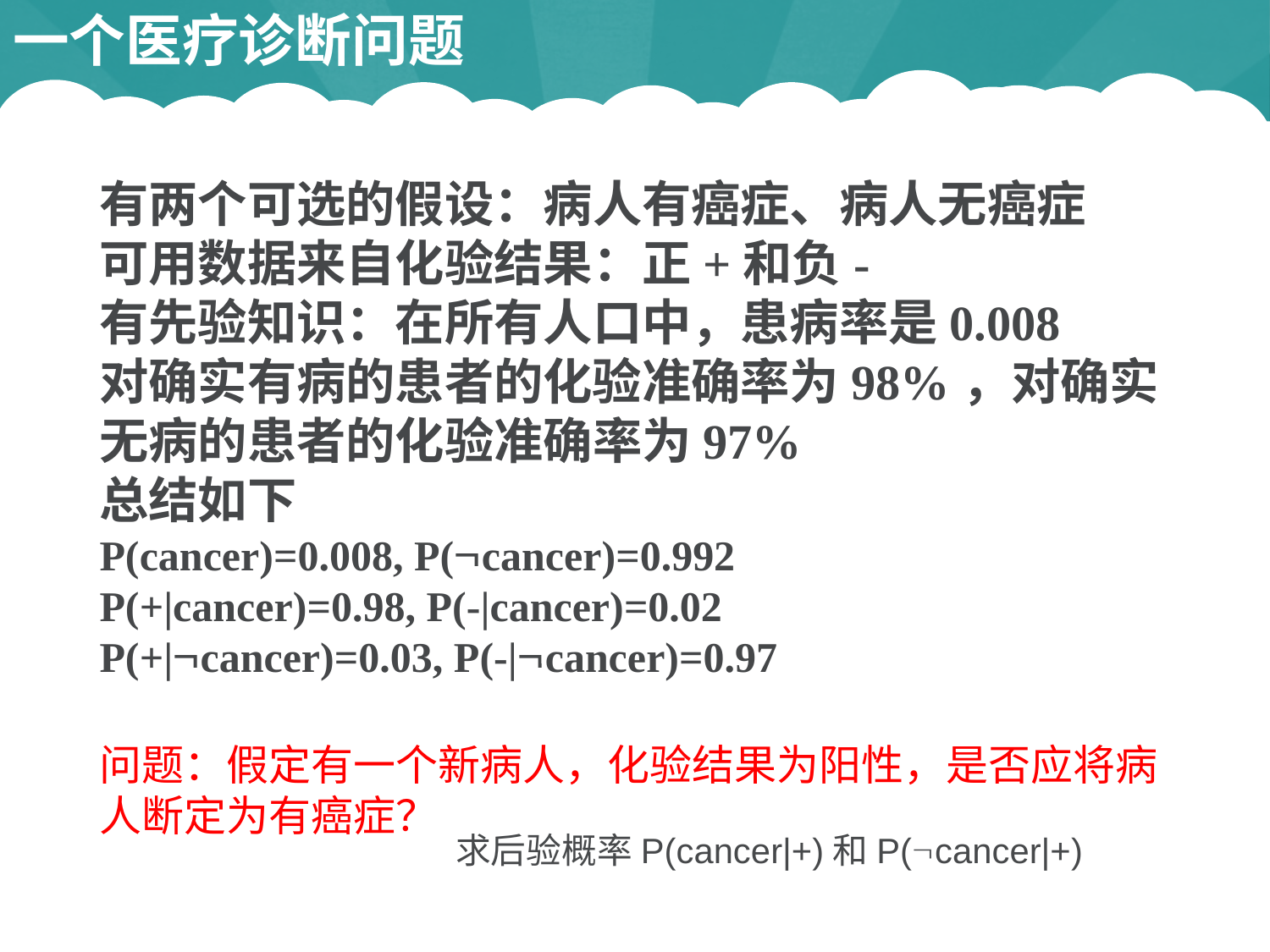

一个医疗诊断问题
有两个可选的假设：病人有癌症、病人无癌症
可用数据来自化验结果：正+和负-
有先验知识：在所有人口中，患病率是0.008
对确实有病的患者的化验准确率为98%，对确实无病的患者的化验准确率为97%
总结如下
P(cancer)=0.008, P(¬cancer)=0.992
P(+|cancer)=0.98, P(-|cancer)=0.02
P(+|¬cancer)=0.03, P(-|¬cancer)=0.97
问题：假定有一个新病人，化验结果为阳性，是否应将病人断定为有癌症？
求后验概率P(cancer|+)和P(¬cancer|+)